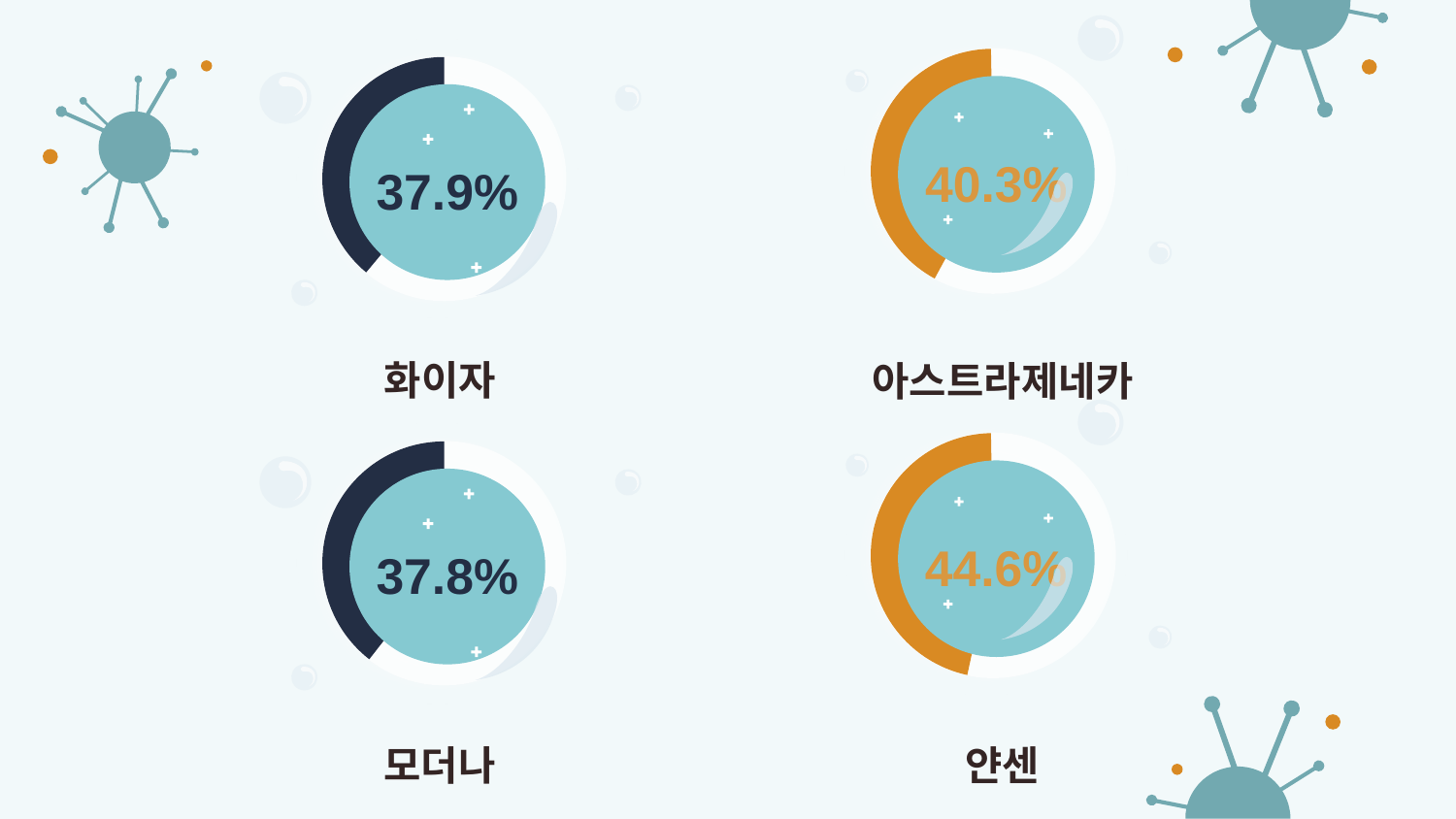

40.3%
# 37.9%
화이자
아스트라제네카

44.6%
37.8%
모더나
얀센